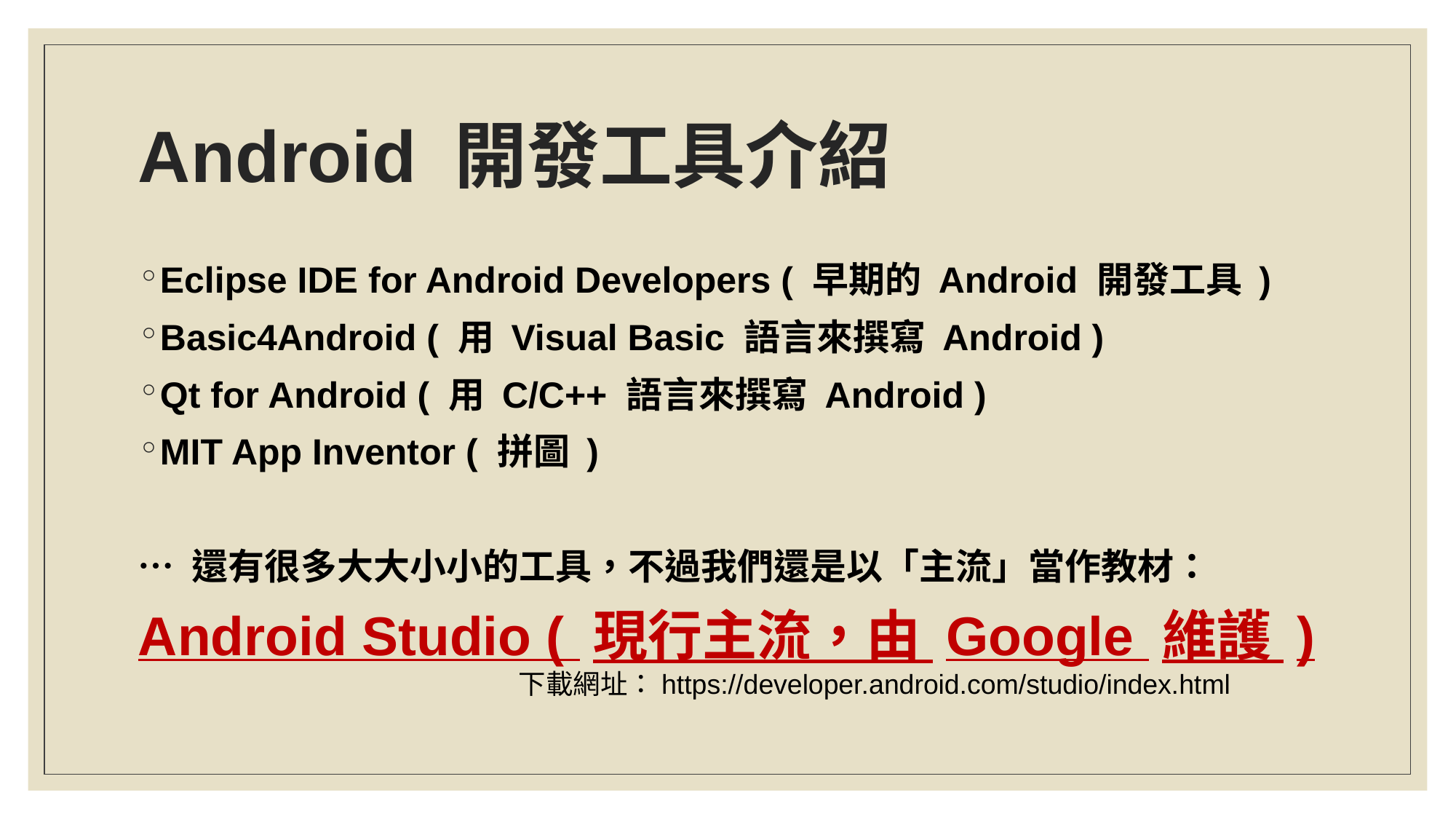

# Android 開發工具介紹
Eclipse IDE for Android Developers ( 早期的 Android 開發工具 )
Basic4Android ( 用 Visual Basic 語言來撰寫 Android )
Qt for Android ( 用 C/C++ 語言來撰寫 Android )
MIT App Inventor ( 拼圖 )

… 還有很多大大小小的工具，不過我們還是以「主流」當作教材：
Android Studio ( 現行主流，由 Google 維護 )
下載網址：https://developer.android.com/studio/index.html